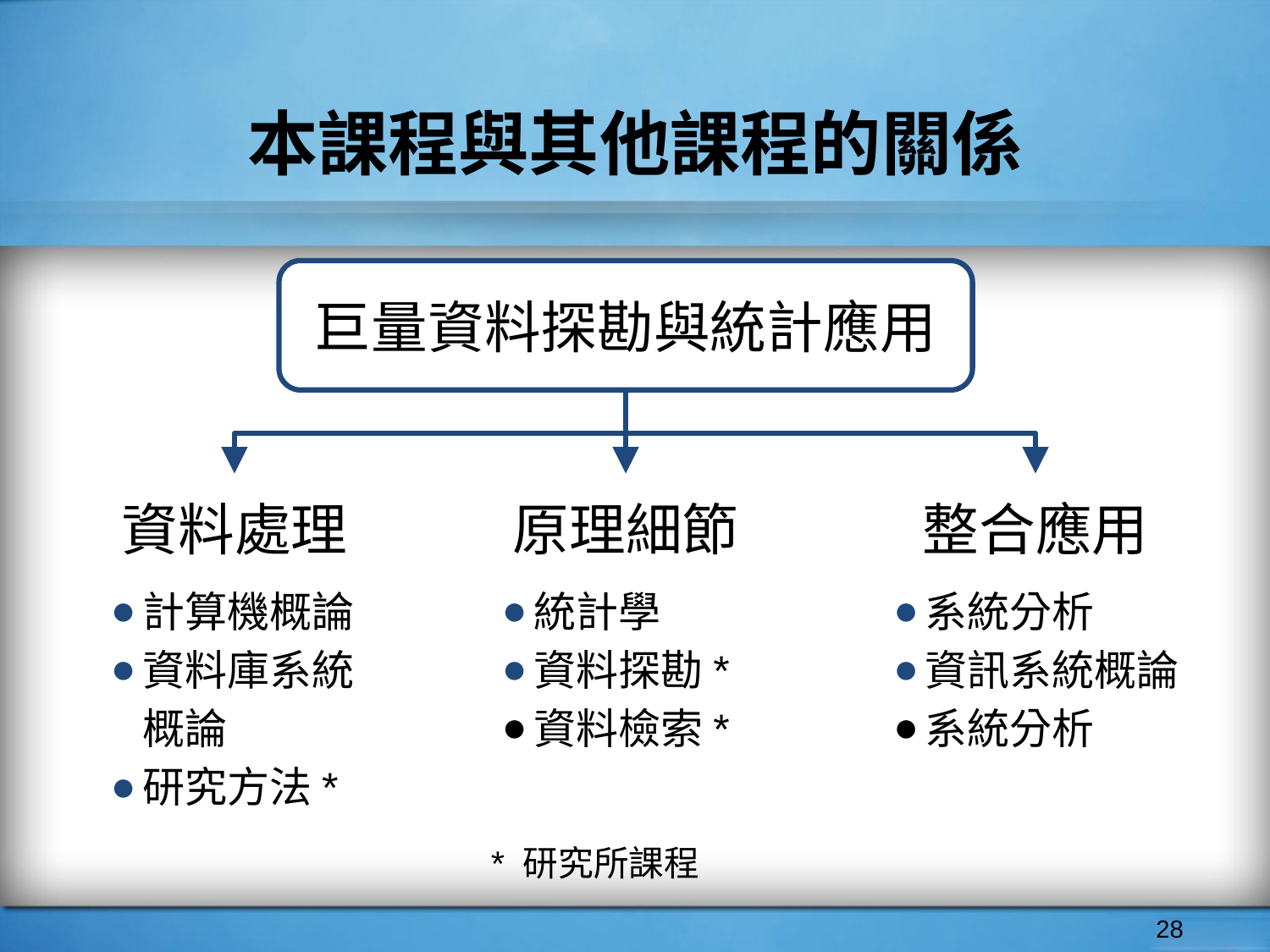

# 本課程與其他課程的關係
巨量資料探勘與統計應用
資料處理
原理細節
整合應用
計算機概論
資料庫系統概論
研究方法*
統計學
資料探勘*
資料檢索*
系統分析
資訊系統概論
系統分析
* 研究所課程
28